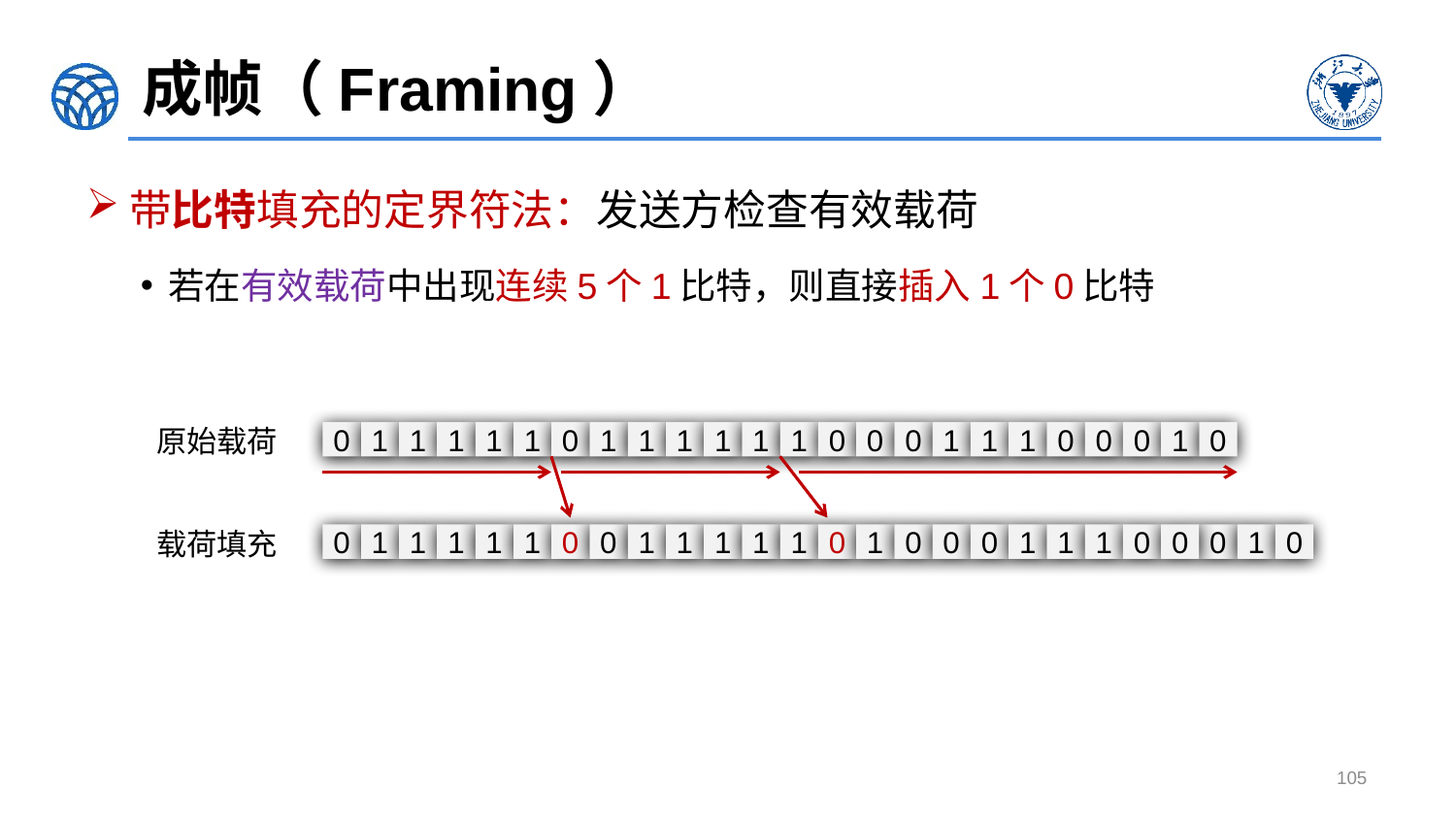

# 成帧（Framing）
带比特填充的定界符法：发送方检查有效载荷
若在有效载荷中出现连续5个1比特，则直接插入1个0比特

原始载荷
0
1
1
1
1
1
0
1
1
1
1
1
1
0
0
0
1
1
1
0
0
0
1
0
载荷填充
0
1
1
1
1
1
0
0
1
1
1
1
1
0
1
0
0
0
1
1
1
0
0
0
1
0
105